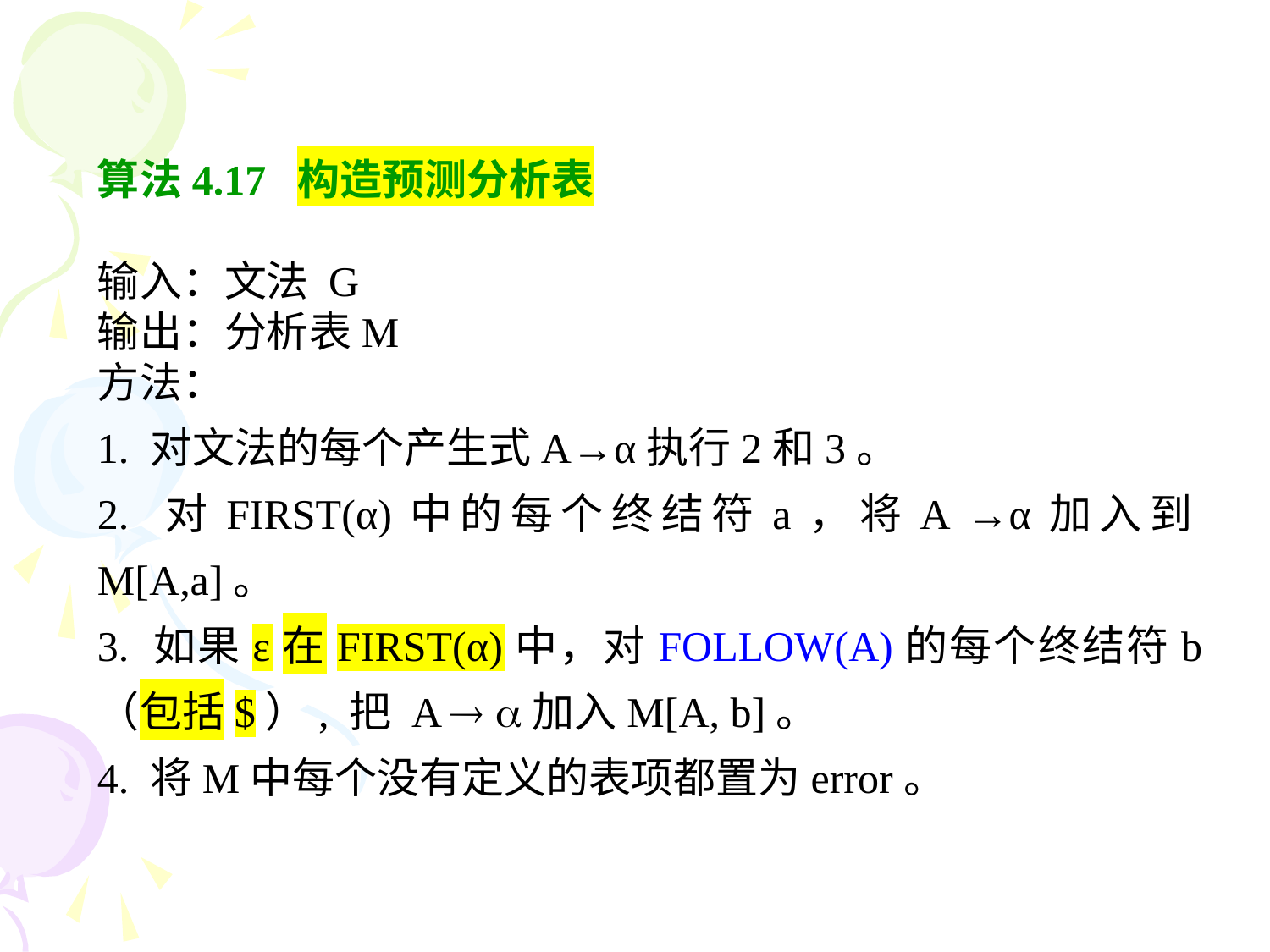

算法4.17  构造预测分析表

输入：文法 G
输出：分析表M
方法：
1. 对文法的每个产生式A→α执行2和3。
2. 对FIRST(α)中的每个终结符a，将A →α加入到M[A,a]。
3. 如果ε在FIRST(α)中，对FOLLOW(A)的每个终结符b （包括$）, 把 A → α加入M[A, b]。
4. 将M中每个没有定义的表项都置为error。
88